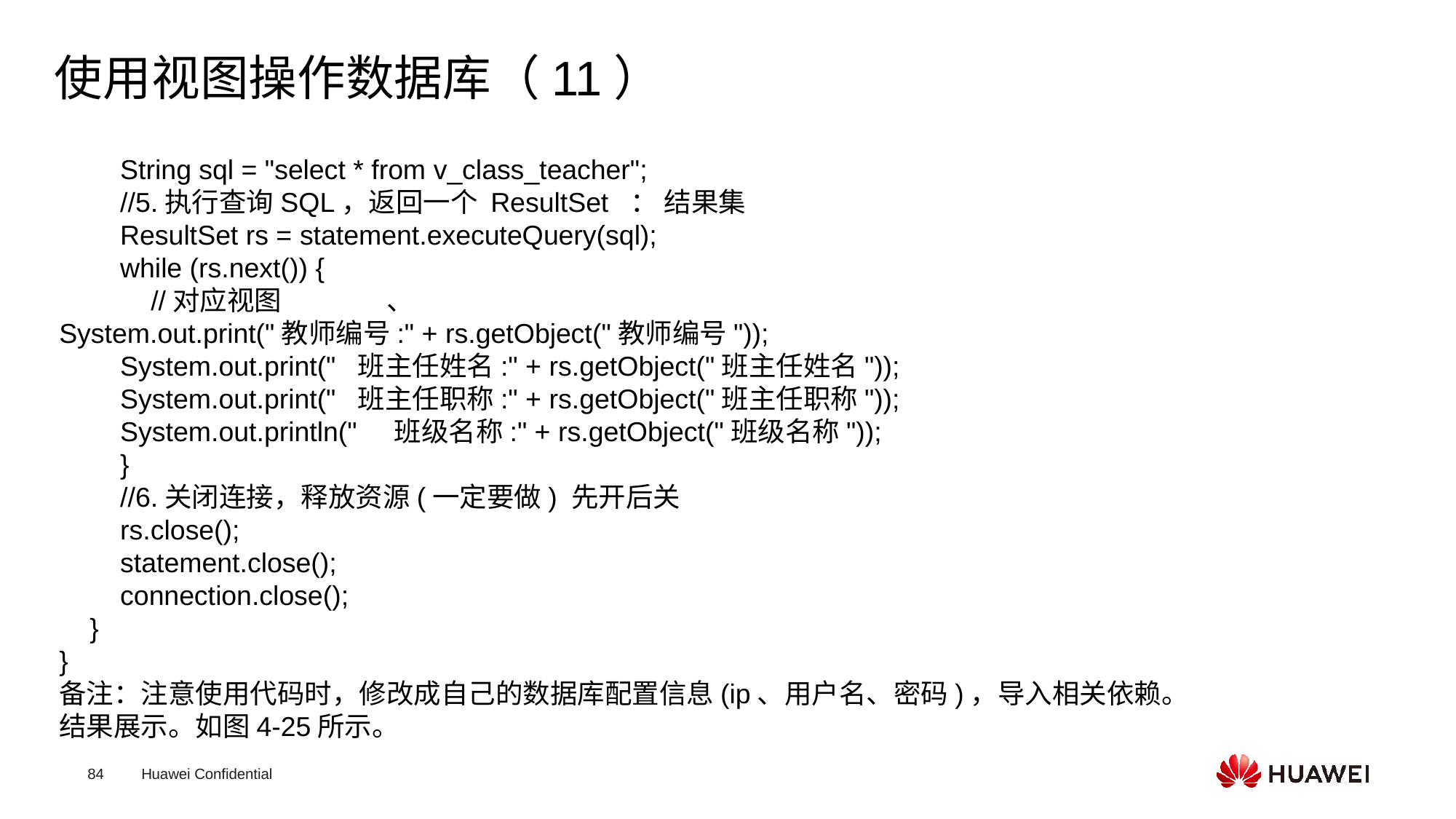

# 使用视图操作数据库（11）
        String sql = "select * from v_class_teacher";
        //5.执行查询SQL，返回一个 ResultSet  ： 结果集
        ResultSet rs = statement.executeQuery(sql);
        while (rs.next()) {
            //对应视图	、
System.out.print("教师编号:" + rs.getObject("教师编号"));
        System.out.print("  班主任姓名:" + rs.getObject("班主任姓名"));
        System.out.print("  班主任职称:" + rs.getObject("班主任职称"));
        System.out.println("    班级名称:" + rs.getObject("班级名称"));
        }
        //6.关闭连接，释放资源(一定要做) 先开后关
        rs.close();
        statement.close();
        connection.close();
    }
}
备注：注意使用代码时，修改成自己的数据库配置信息(ip、用户名、密码)，导入相关依赖。
结果展示。如图4-25所示。
Text
Text
Text
Text
Text
Text
Text
Text
Text
Text
Text
Text
Text
Text
Text
Text
Text
Text
Text
Text
Text
Text
Text
Text
Text
Text
Text
Text
Text
Text
Text
Text
Text
Text
Text
Text
Text
Text
Text
Text
Text
Text
Text
Text
Text
Text